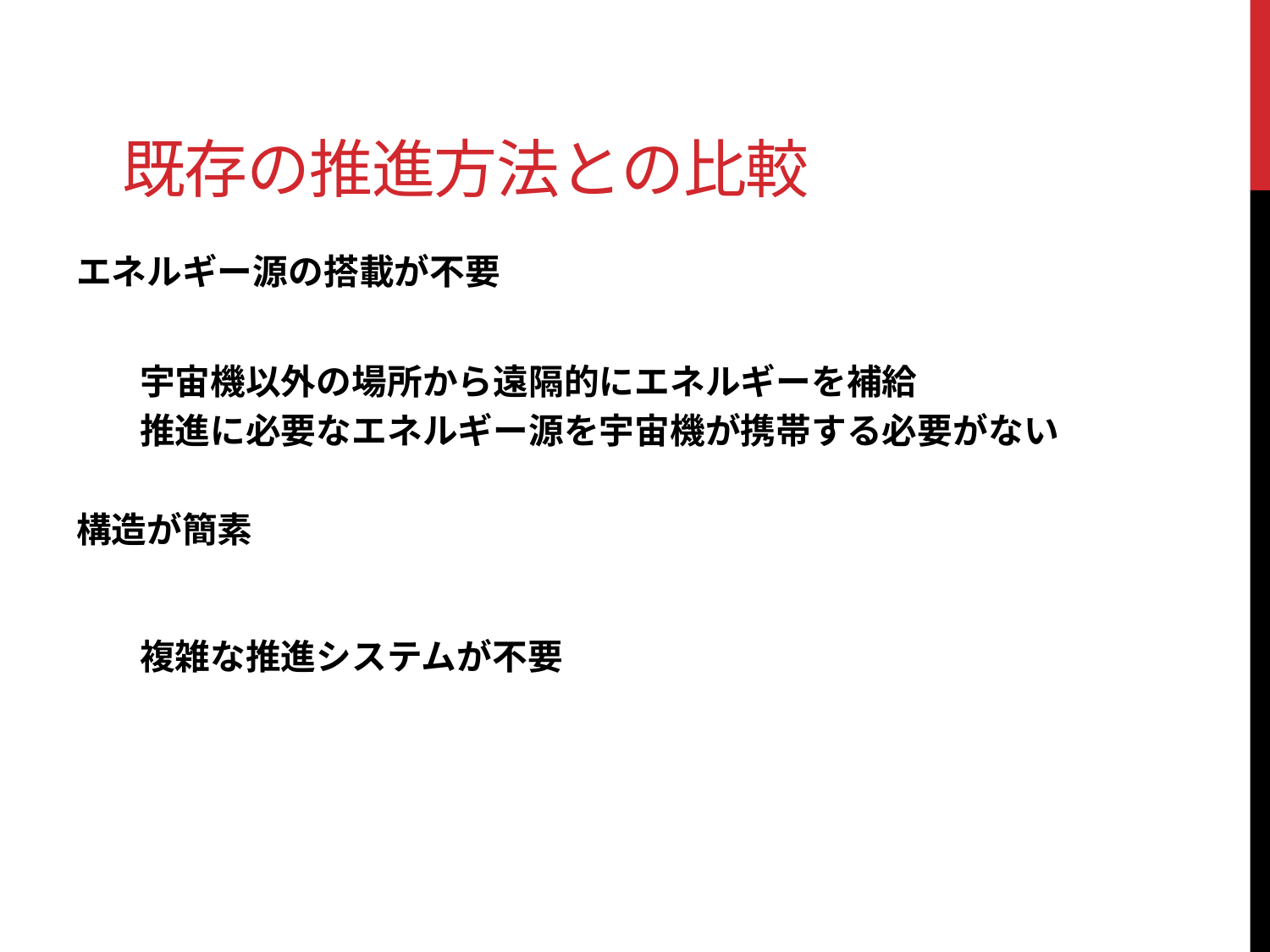

# 既存の推進方法との比較
エネルギー源の搭載が不要

宇宙機以外の場所から遠隔的にエネルギーを補給
推進に必要なエネルギー源を宇宙機が携帯する必要がない

構造が簡素

複雑な推進システムが不要